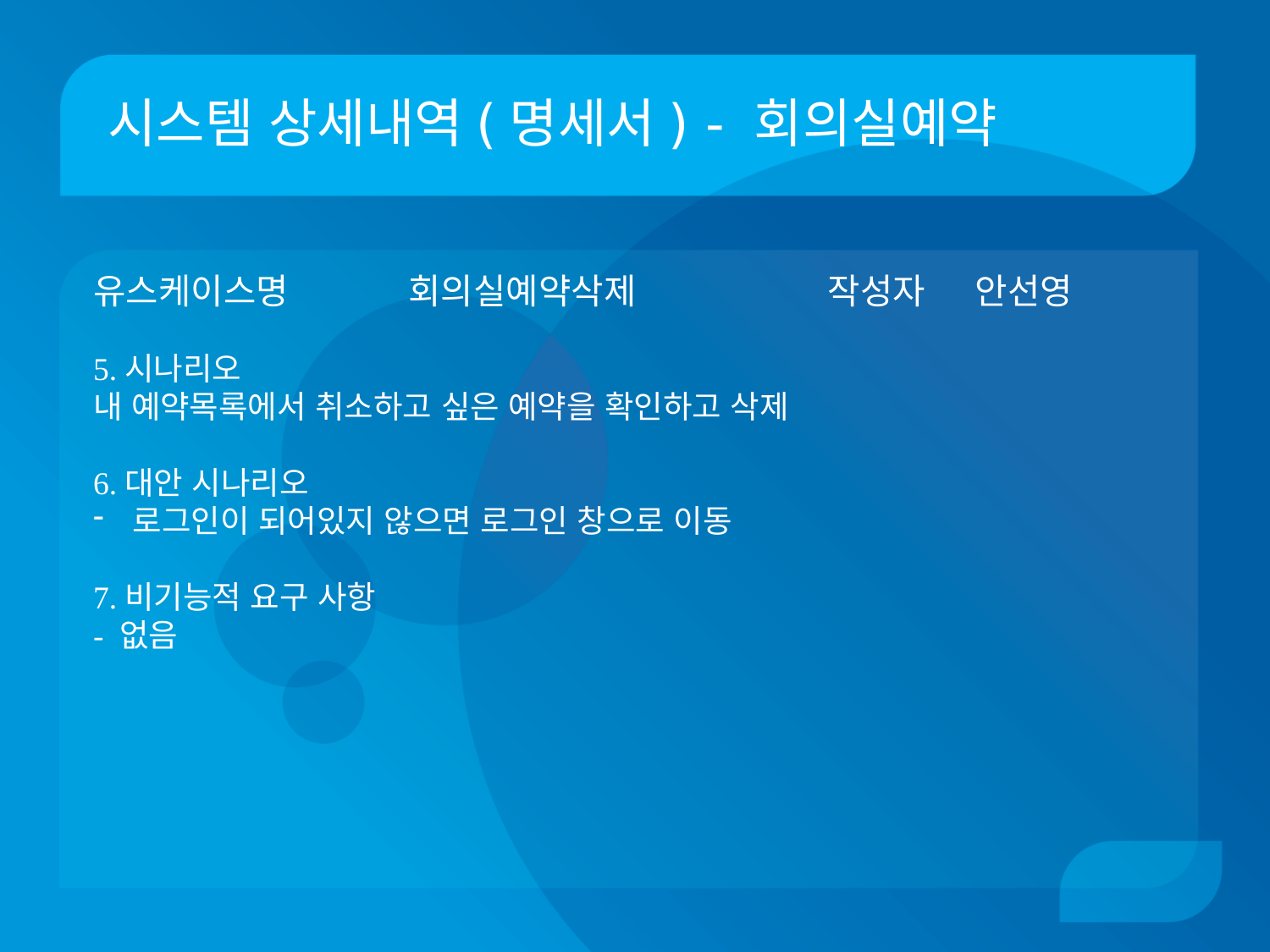

# 시스템 상세내역(명세서) - 회의실예약
유스케이스명            회의실예약삭제	          작성자     안선영
5.시나리오
내 예약목록에서 취소하고 싶은 예약을 확인하고 삭제

6.대안 시나리오
로그인이 되어있지 않으면 로그인 창으로 이동

7.비기능적 요구 사항
- 없음